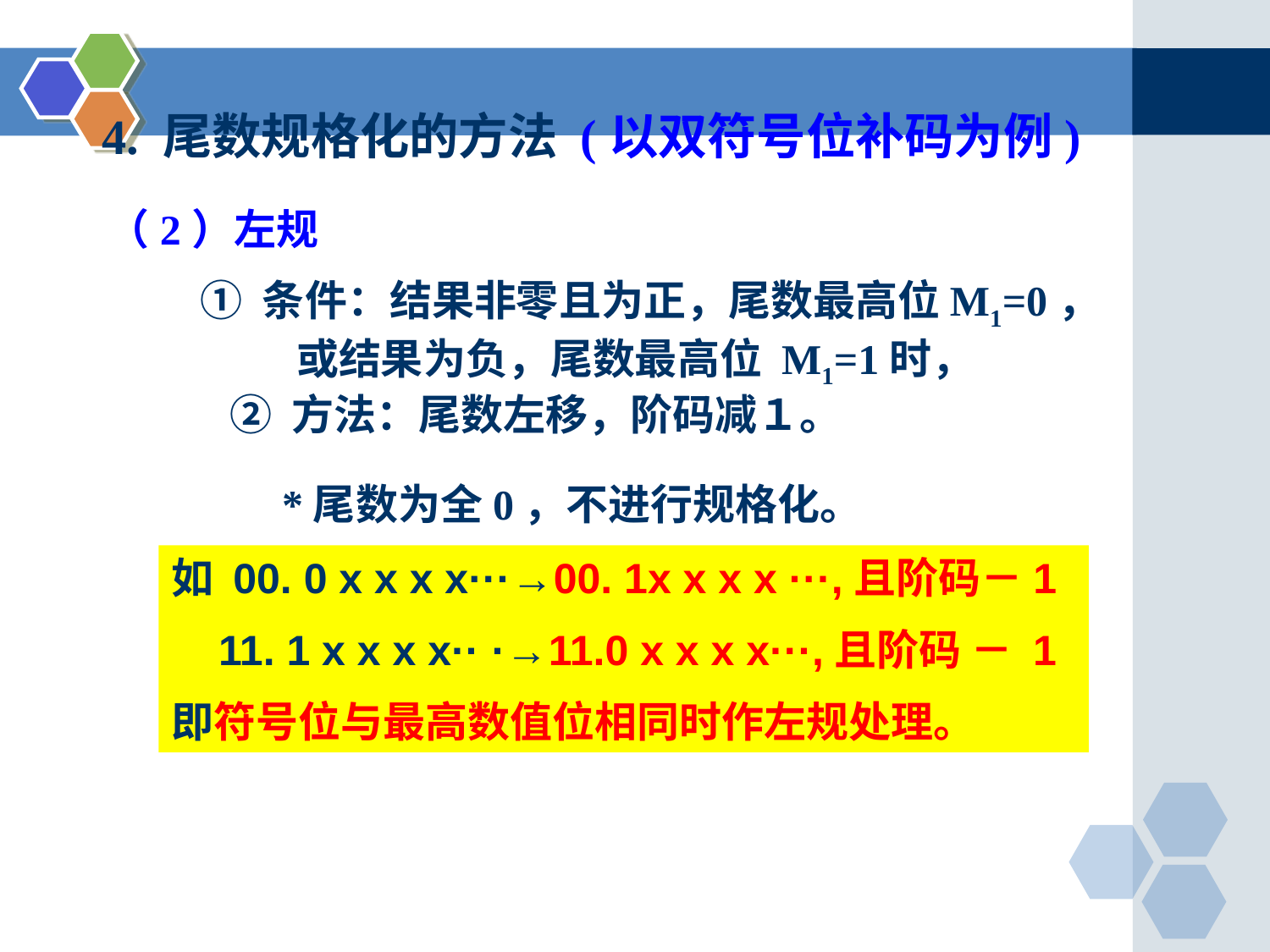

4. 尾数规格化的方法 (以双符号位补码为例)
（2）左规
① 条件：结果非零且为正，尾数最高位M1=0，
         或结果为负，尾数最高位 M1=1时，
② 方法：尾数左移，阶码减１。
*尾数为全0，不进行规格化。
如 00. 0 x x x x···→00. 1x x x x ···,且阶码－1
    11. 1 x x x x·· ·→11.0 x x x x···,且阶码 － 1
即符号位与最高数值位相同时作左规处理。